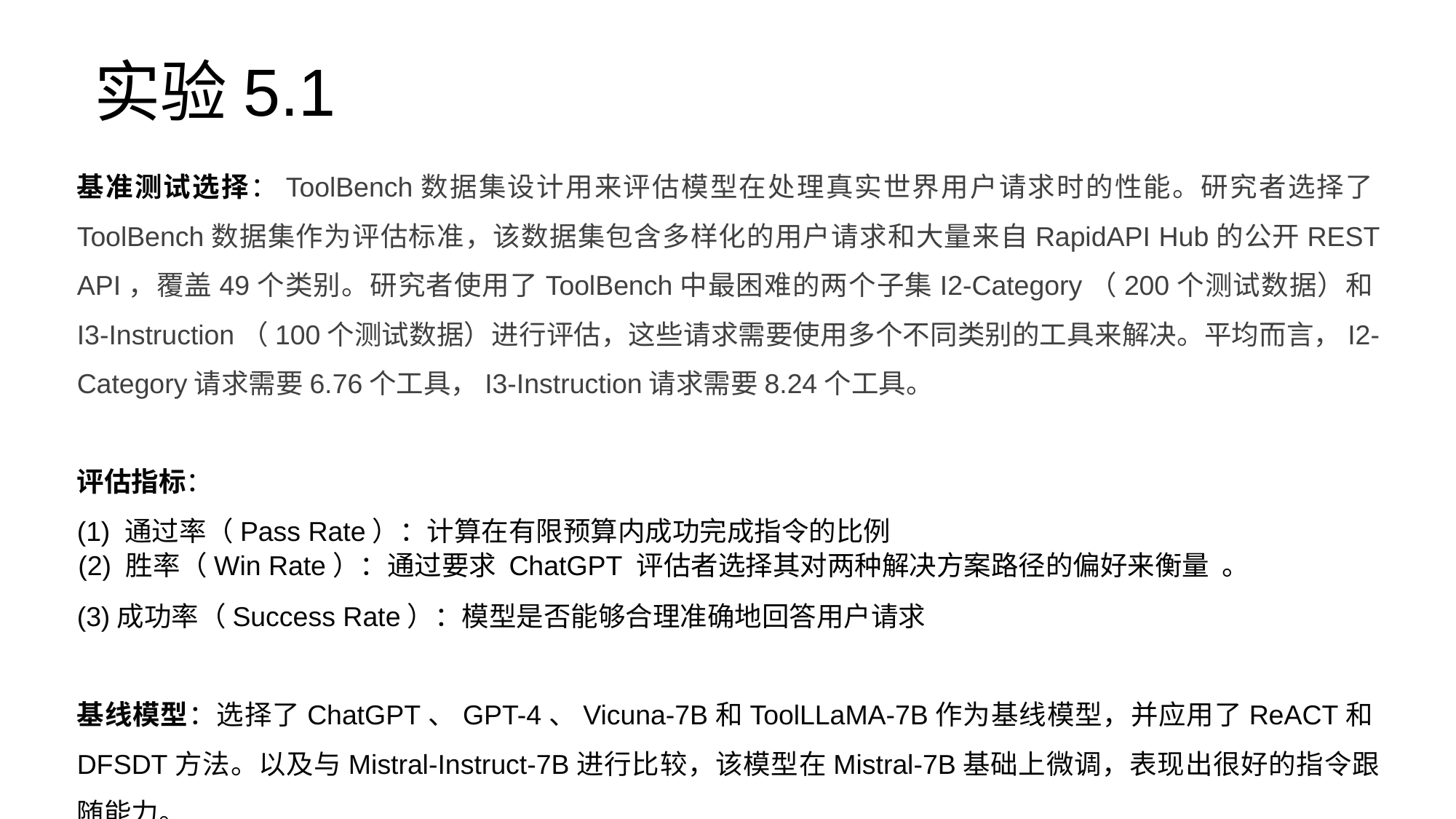

# 实验5.1
基准测试选择：ToolBench数据集设计用来评估模型在处理真实世界用户请求时的性能。研究者选择了ToolBench数据集作为评估标准，该数据集包含多样化的用户请求和大量来自RapidAPI Hub的公开REST API，覆盖49个类别。研究者使用了ToolBench中最困难的两个子集I2-Category（200个测试数据）和I3-Instruction（100个测试数据）进行评估，这些请求需要使用多个不同类别的工具来解决。平均而言，I2-Category请求需要6.76个工具，I3-Instruction请求需要8.24个工具。

评估指标：
(1) 通过率（Pass Rate）：计算在有限预算内成功完成指令的比例
(2) 胜率（Win Rate）：通过要求 ChatGPT 评估者选择其对两种解决方案路径的偏好来衡量  。
(3)成功率（Success Rate）：模型是否能够合理准确地回答用户请求

基线模型：选择了ChatGPT、GPT-4、Vicuna-7B和ToolLLaMA-7B作为基线模型，并应用了ReACT和DFSDT方法。以及与Mistral-Instruct-7B进行比较，该模型在Mistral-7B基础上微调，表现出很好的指令跟随能力。